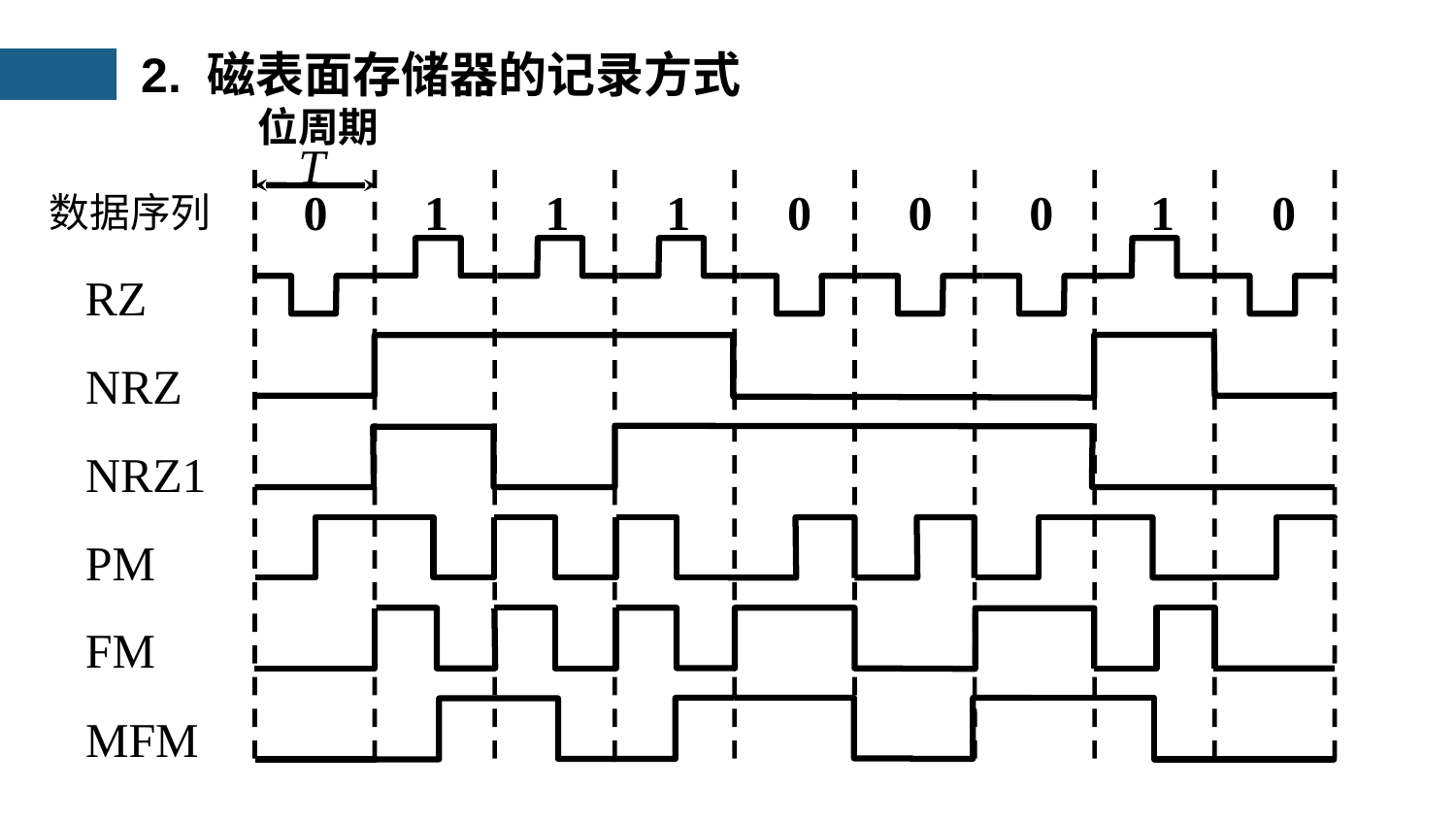

2. 磁表面存储器的记录方式
位周期
T

0
1
1
1
0
0
0
1
0
数据序列

RZ

NRZ

NRZ1

PM

FM

MFM